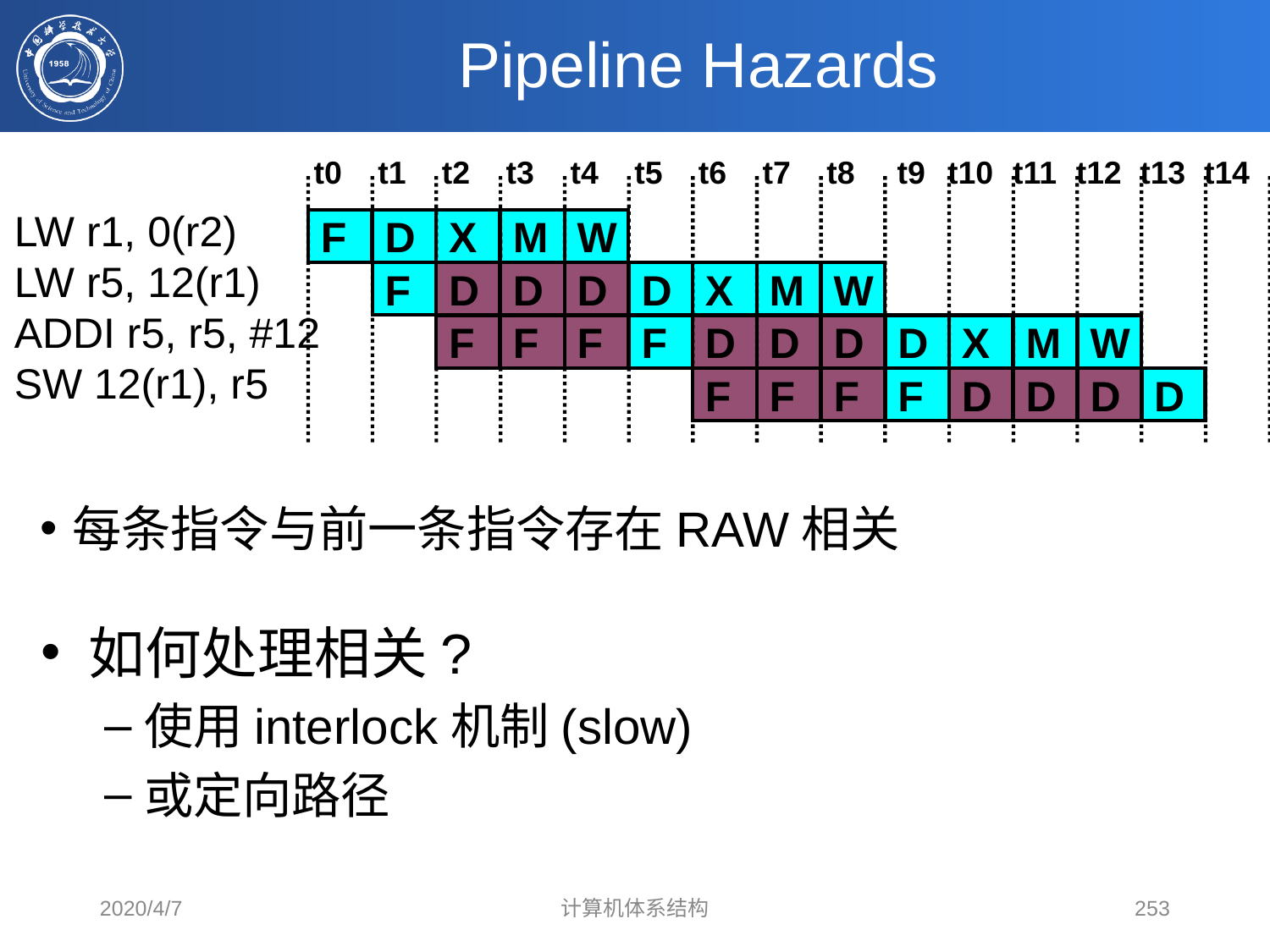

# Pipeline Hazards
t0
t1
t2
t3
t4
t5
t6
t7
t8
t9
t10
t11
t12
t13
t14

F
D
X
M
W
F
D
D
D
D
X
M
W
F
F
F
F
D
D
D
D
X
M
W
F
F
F
F
D
D
D
D
LW r1, 0(r2)
LW r5, 12(r1)
ADDI r5, r5, #12
SW 12(r1), r5
每条指令与前一条指令存在RAW相关

如何处理相关?
使用interlock机制(slow)
或定向路径
2020/4/7
计算机体系结构
253